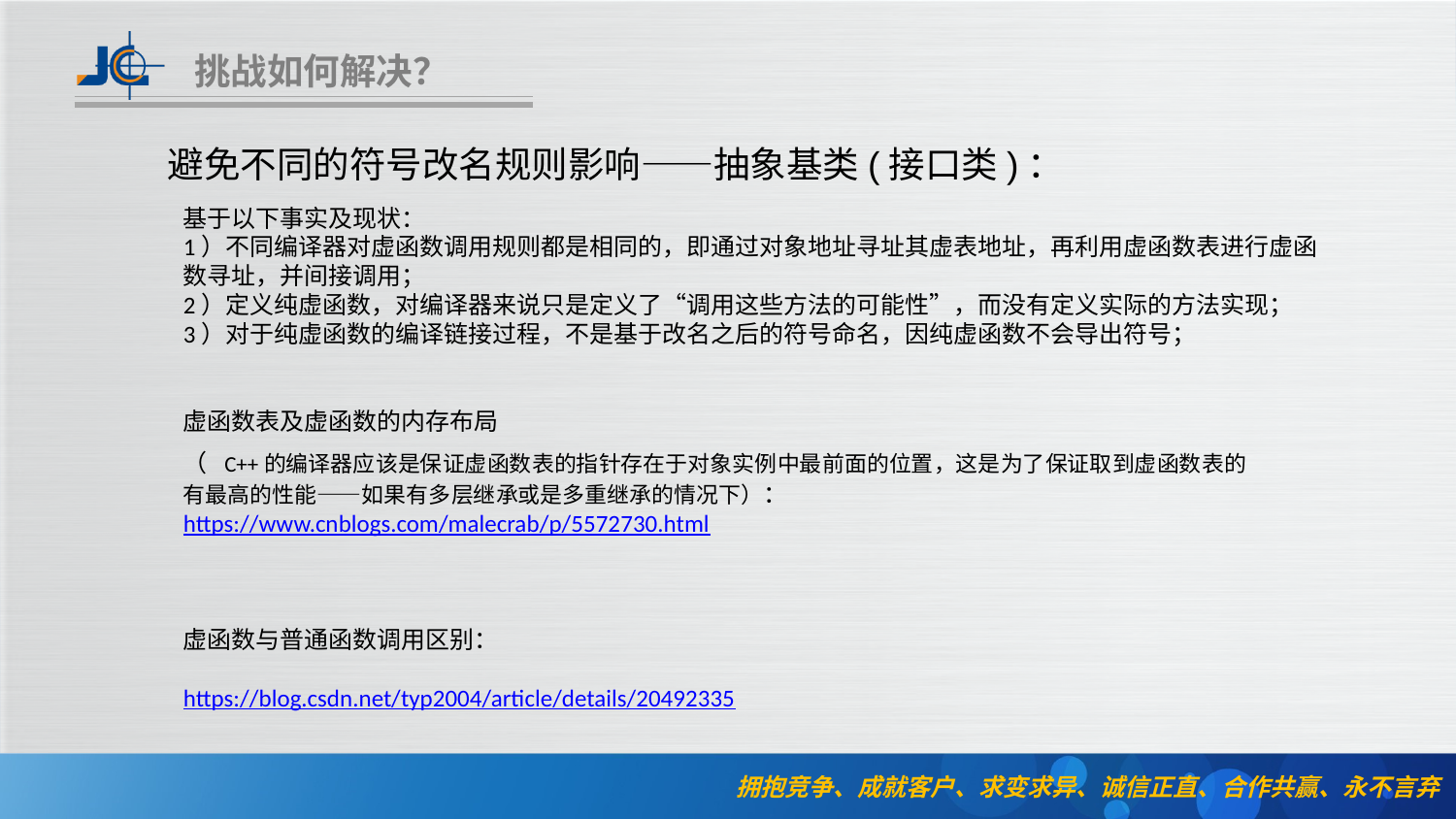

挑战如何解决？
避免不同的符号改名规则影响——抽象基类(接口类)：

基于以下事实及现状：
1）不同编译器对虚函数调用规则都是相同的，即通过对象地址寻址其虚表地址，再利用虚函数表进行虚函
数寻址，并间接调用；
2）定义纯虚函数，对编译器来说只是定义了“调用这些方法的可能性”，而没有定义实际的方法实现；
3）对于纯虚函数的编译链接过程，不是基于改名之后的符号命名，因纯虚函数不会导出符号；

虚函数表及虚函数的内存布局
（ C++的编译器应该是保证虚函数表的指针存在于对象实例中最前面的位置，这是为了保证取到虚函数表的
有最高的性能——如果有多层继承或是多重继承的情况下）：
https://www.cnblogs.com/malecrab/p/5572730.html

虚函数与普通函数调用区别：

https://blog.csdn.net/typ2004/article/details/20492335